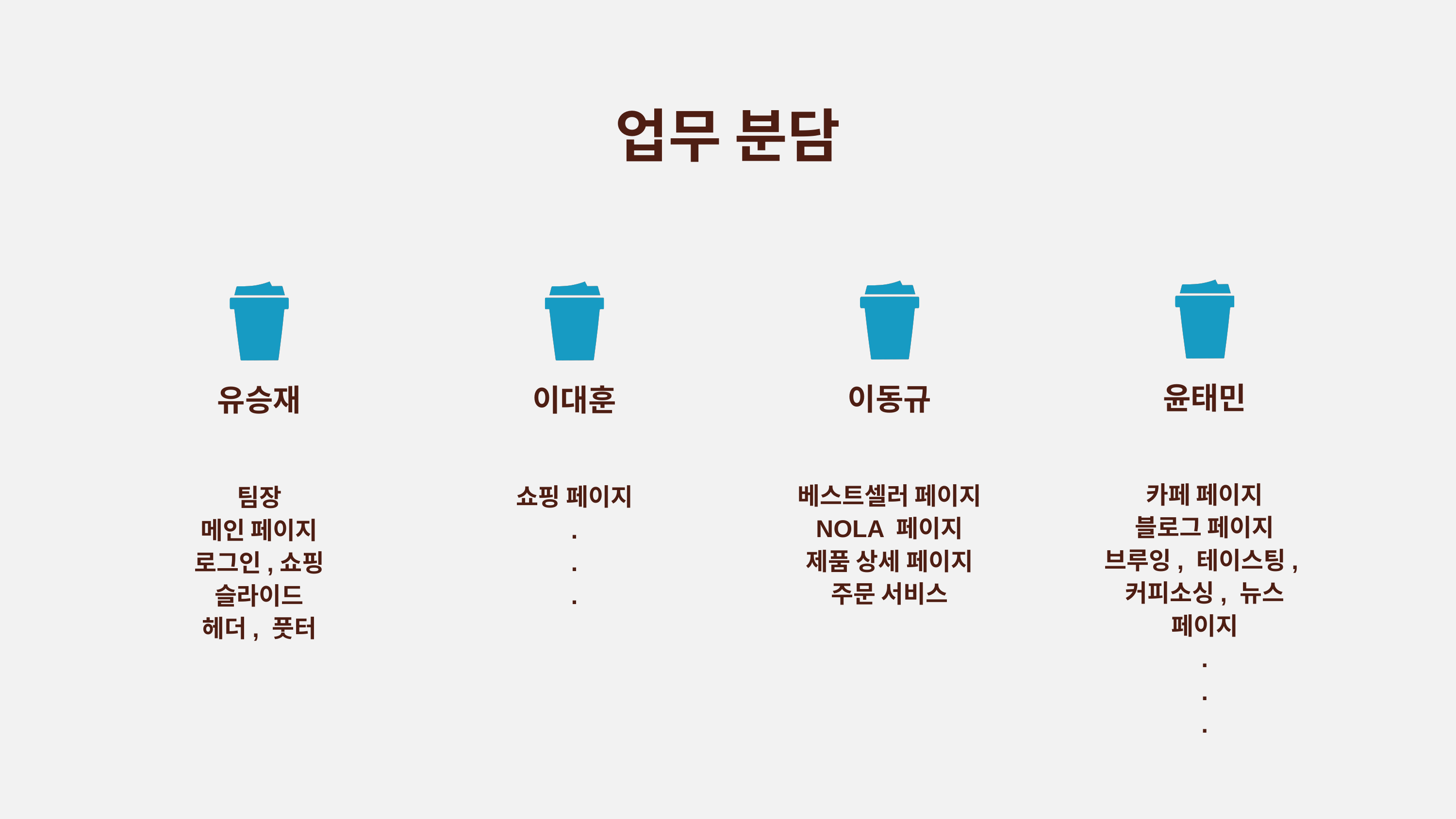

업무 분담

윤태민
이동규
유승재
이대훈
카페 페이지
블로그 페이지
브루잉, 테이스팅,
커피소싱, 뉴스 페이지
.
.
.
베스트셀러 페이지
NOLA 페이지
제품 상세 페이지
주문 서비스
쇼핑 페이지
.
.
.
팀장
메인 페이지
로그인,쇼핑 슬라이드
헤더, 풋터